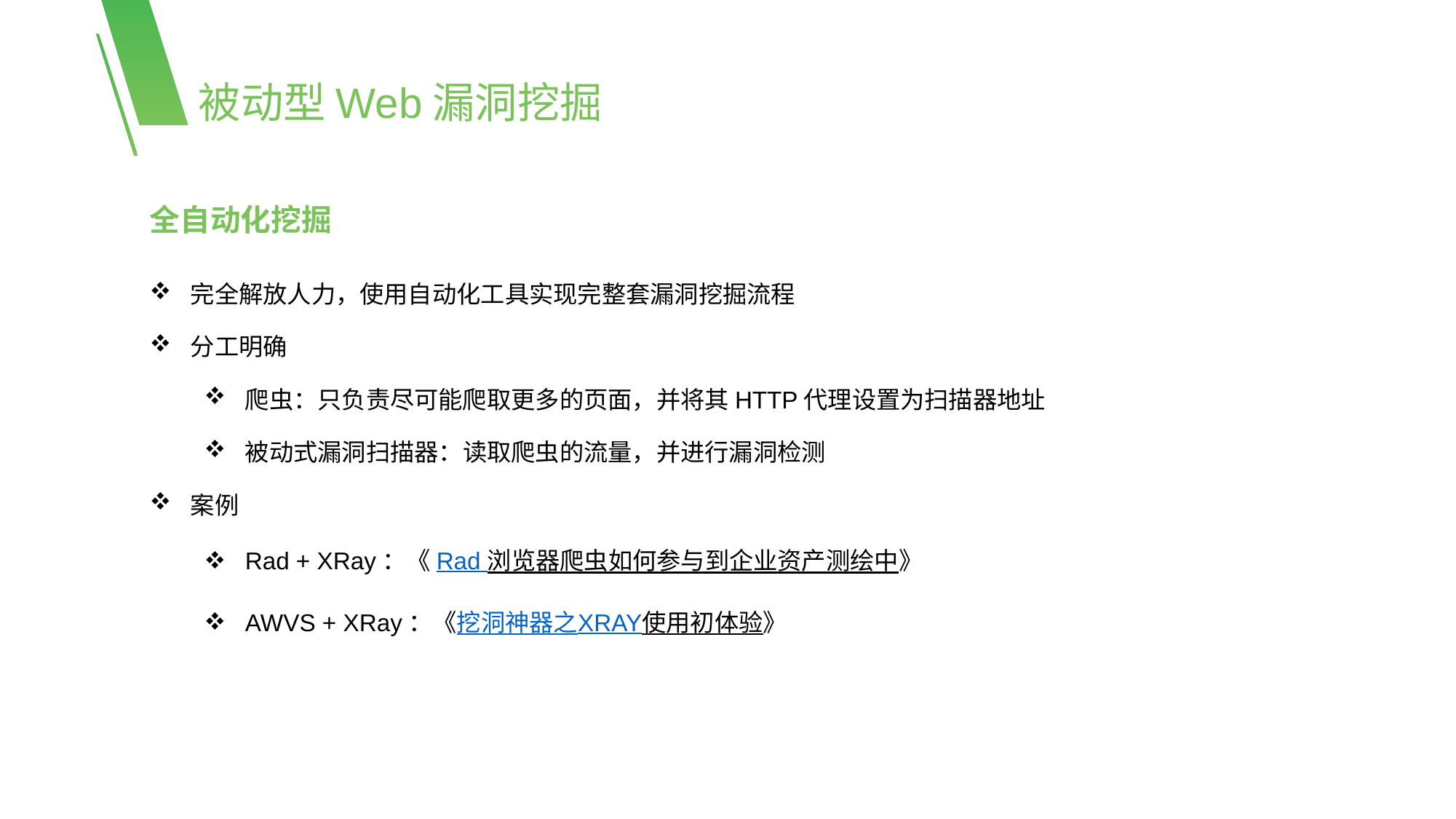

被动型Web漏洞挖掘
全自动化挖掘
完全解放人力，使用自动化工具实现完整套漏洞挖掘流程
分工明确
爬虫：只负责尽可能爬取更多的页面，并将其HTTP代理设置为扫描器地址
被动式漏洞扫描器：读取爬虫的流量，并进行漏洞检测
案例
Rad + XRay：《Rad 浏览器爬虫如何参与到企业资产测绘中》
AWVS + XRay：《挖洞神器之XRAY使用初体验》